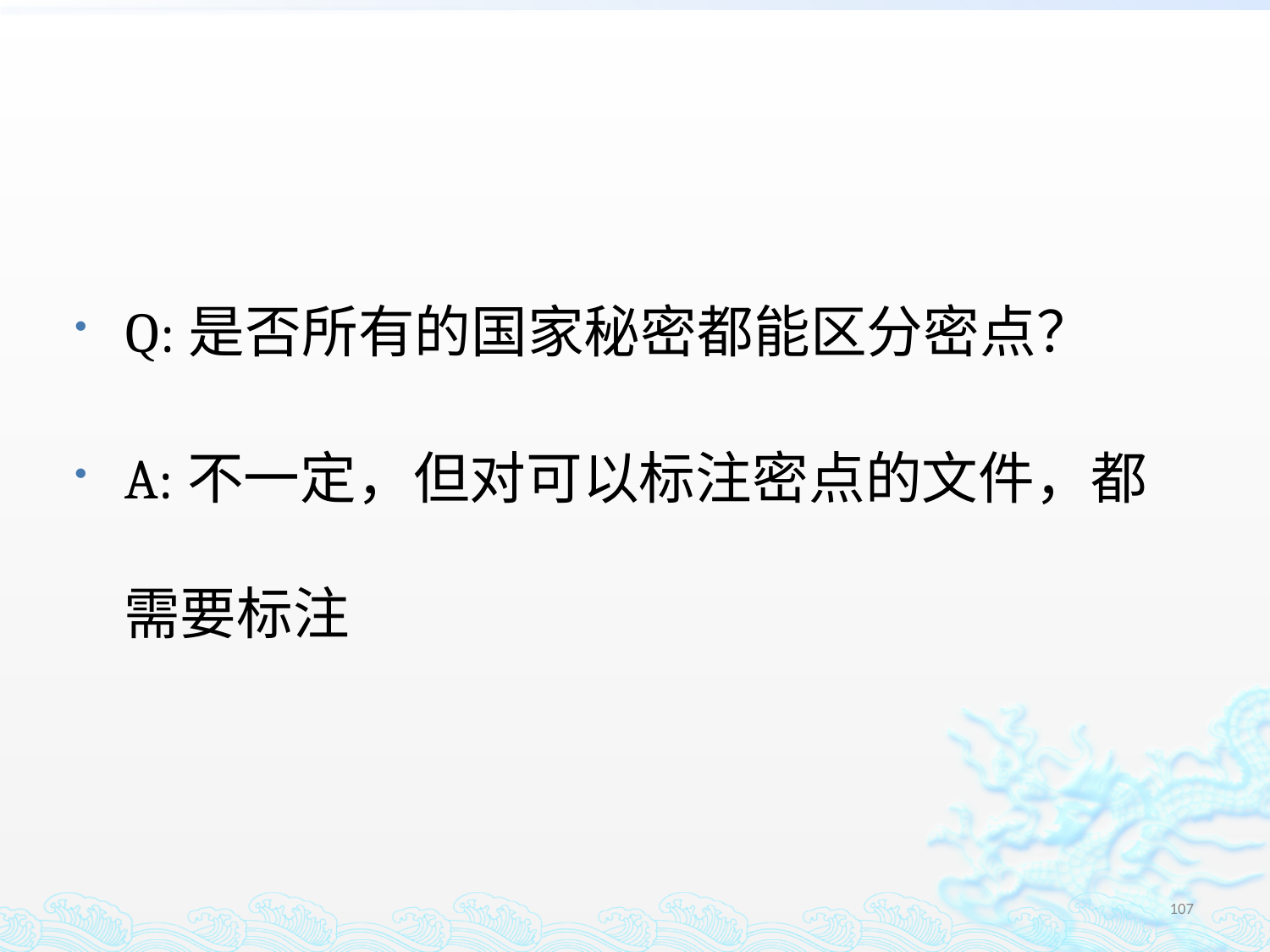

#
Q:是否所有的国家秘密都能区分密点？
A:不一定，但对可以标注密点的文件，都需要标注
107